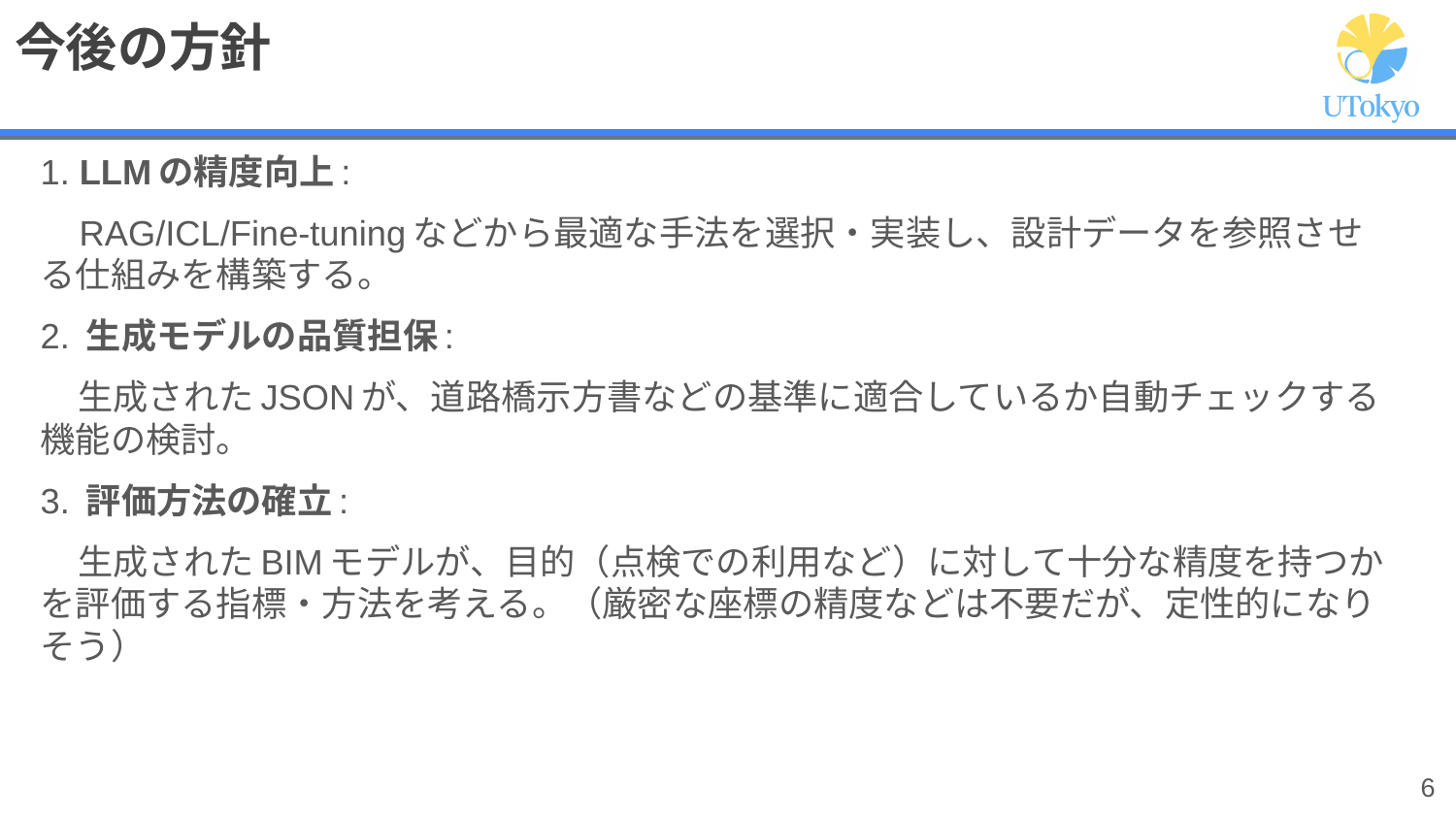

# 今後の方針

1. LLMの精度向上:
    RAG/ICL/Fine-tuningなどから最適な手法を選択・実装し、設計データを参照させる仕組みを構築する。
2. 生成モデルの品質担保:
    生成されたJSONが、道路橋示方書などの基準に適合しているか自動チェックする機能の検討。
3. 評価方法の確立:
    生成されたBIMモデルが、目的（点検での利用など）に対して十分な精度を持つかを評価する指標・方法を考える。（厳密な座標の精度などは不要だが、定性的になりそう）
6